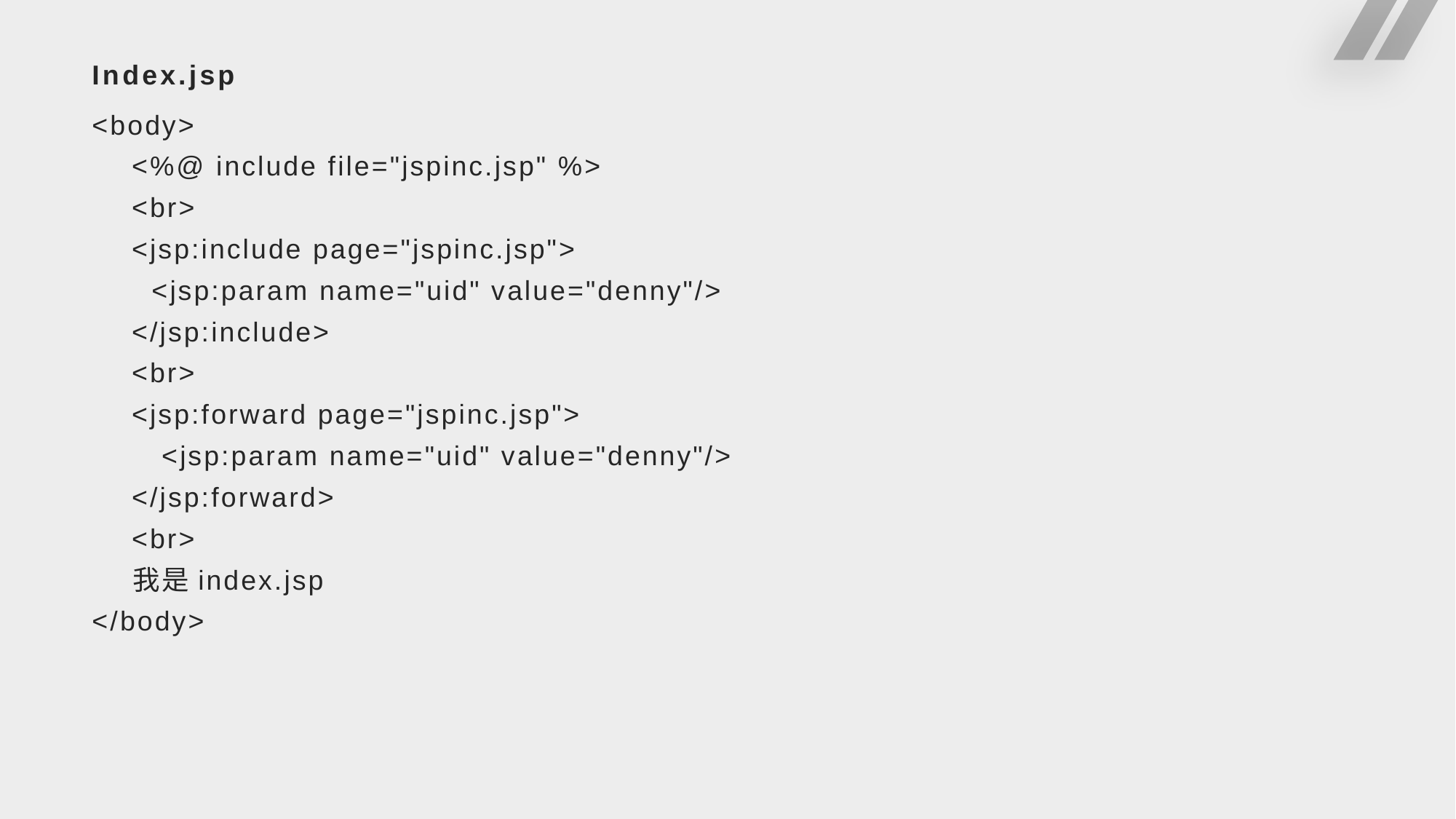

# Index.jsp
<body>
    <%@ include file="jspinc.jsp" %>
    <br>
    <jsp:include page="jspinc.jsp">
      <jsp:param name="uid" value="denny"/>
    </jsp:include>
    <br>
    <jsp:forward page="jspinc.jsp">
       <jsp:param name="uid" value="denny"/>
    </jsp:forward>
    <br>
    我是index.jsp
</body>